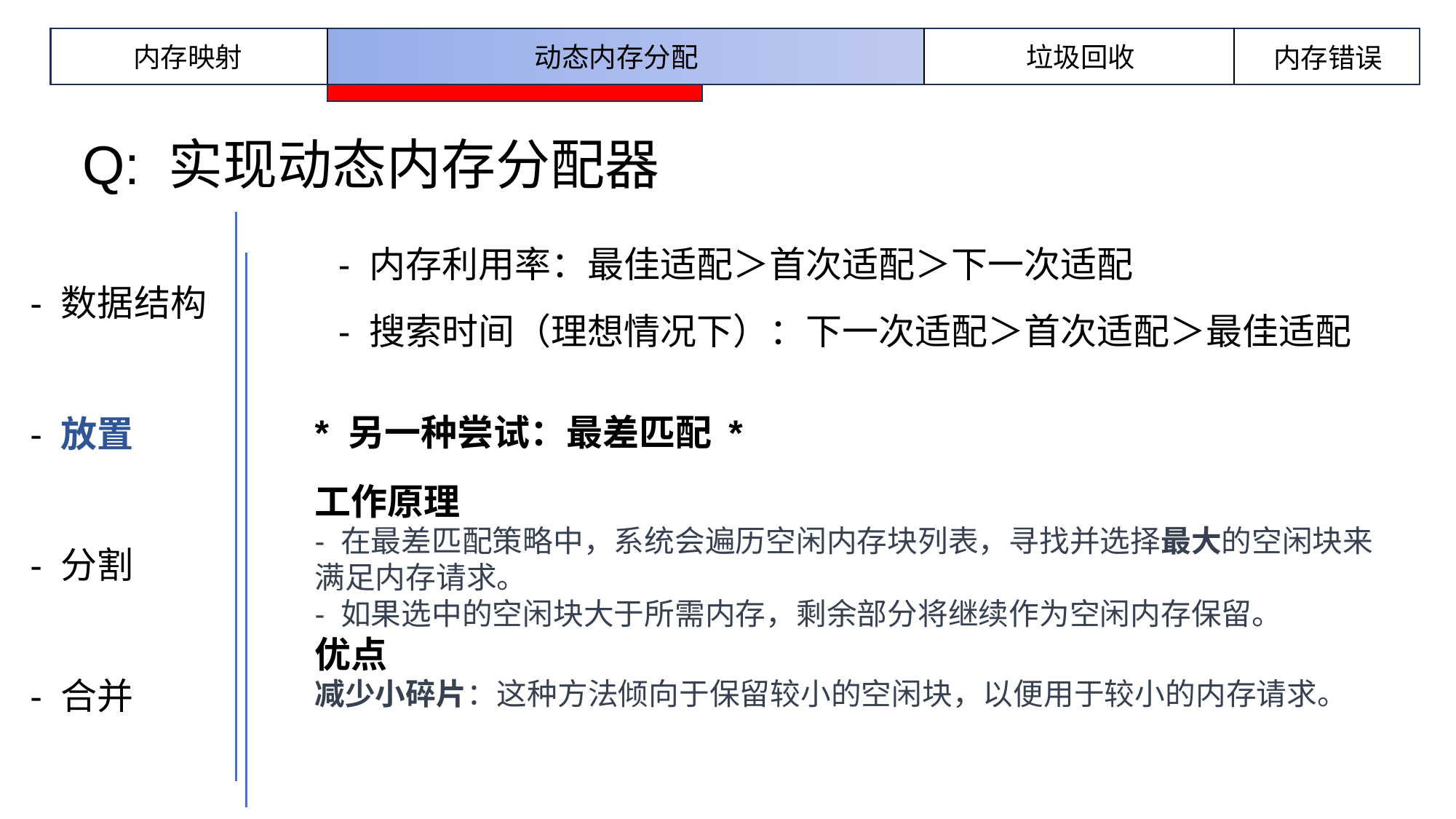

内存映射
动态内存分配
垃圾回收
内存错误

Q: 实现动态内存分配器
- 内存利用率：最佳适配＞首次适配＞下一次适配
- 数据结构

- 放置

- 分割

- 合并
- 搜索时间（理想情况下）：下一次适配＞首次适配＞最佳适配
* 另一种尝试：最差匹配 *

工作原理
- 在最差匹配策略中，系统会遍历空闲内存块列表，寻找并选择最大的空闲块来满足内存请求。
- 如果选中的空闲块大于所需内存，剩余部分将继续作为空闲内存保留。
优点
减少小碎片：这种方法倾向于保留较小的空闲块，以便用于较小的内存请求。